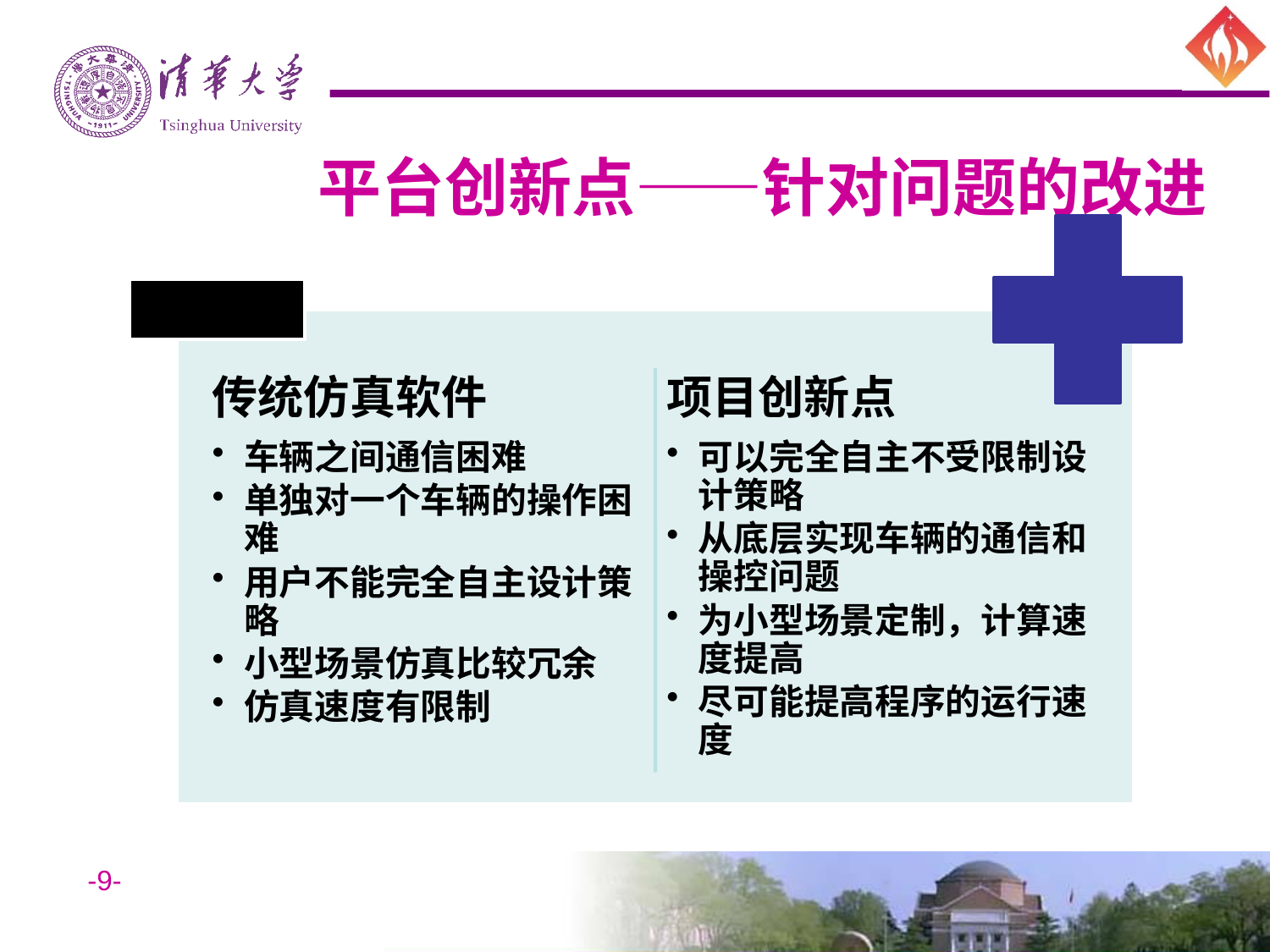

# 平台创新点——针对问题的改进

传统仿真软件
车辆之间通信困难
单独对一个车辆的操作困难
用户不能完全自主设计策略
小型场景仿真比较冗余
仿真速度有限制
项目创新点
可以完全自主不受限制设计策略
从底层实现车辆的通信和操控问题
为小型场景定制，计算速度提高
尽可能提高程序的运行速度